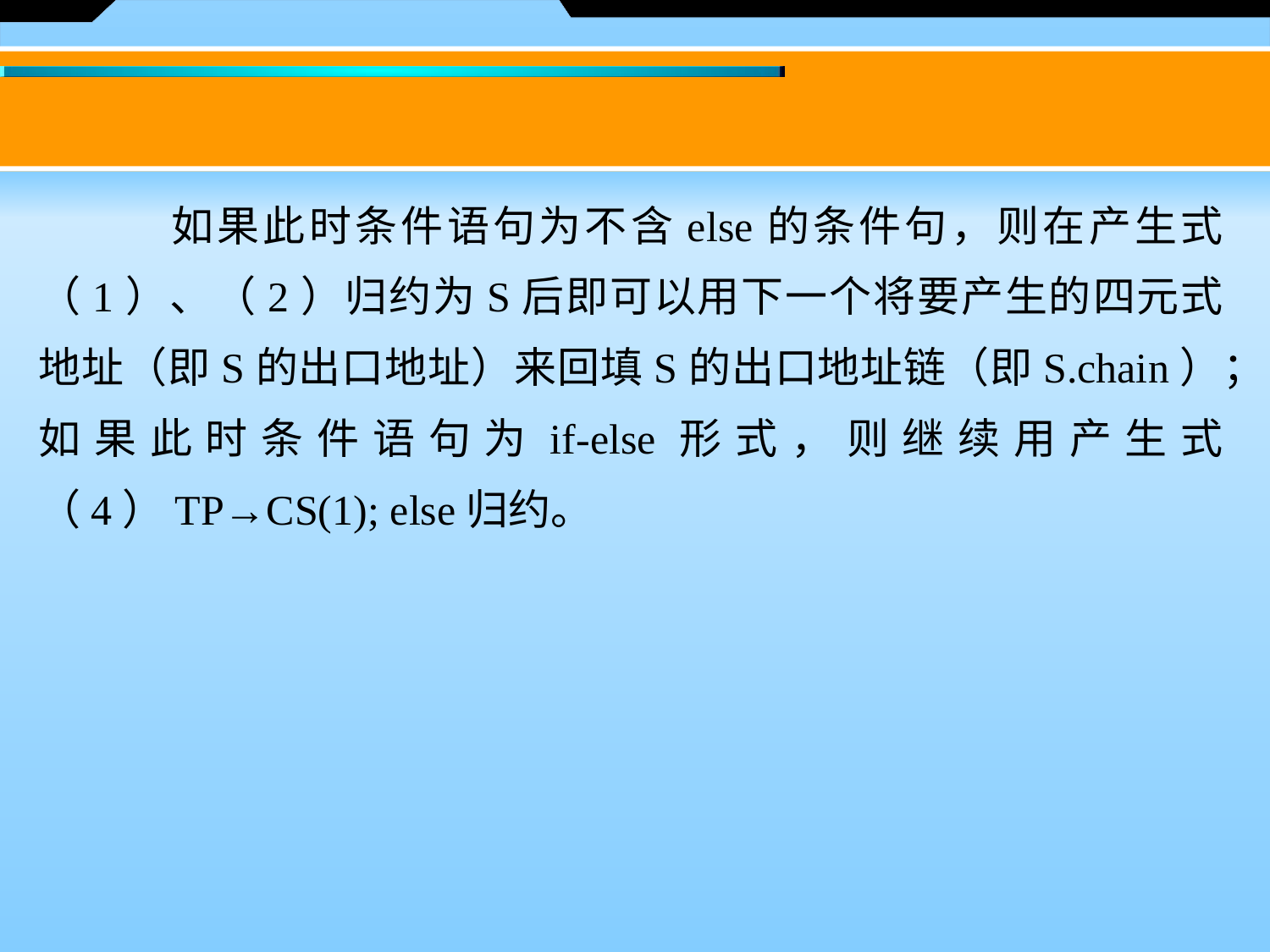

如果此时条件语句为不含else的条件句，则在产生式（1）、（2）归约为S后即可以用下一个将要产生的四元式地址（即S的出口地址）来回填S的出口地址链（即S.chain）；如果此时条件语句为if-else形式，则继续用产生式（4）TP→CS(1); else归约。